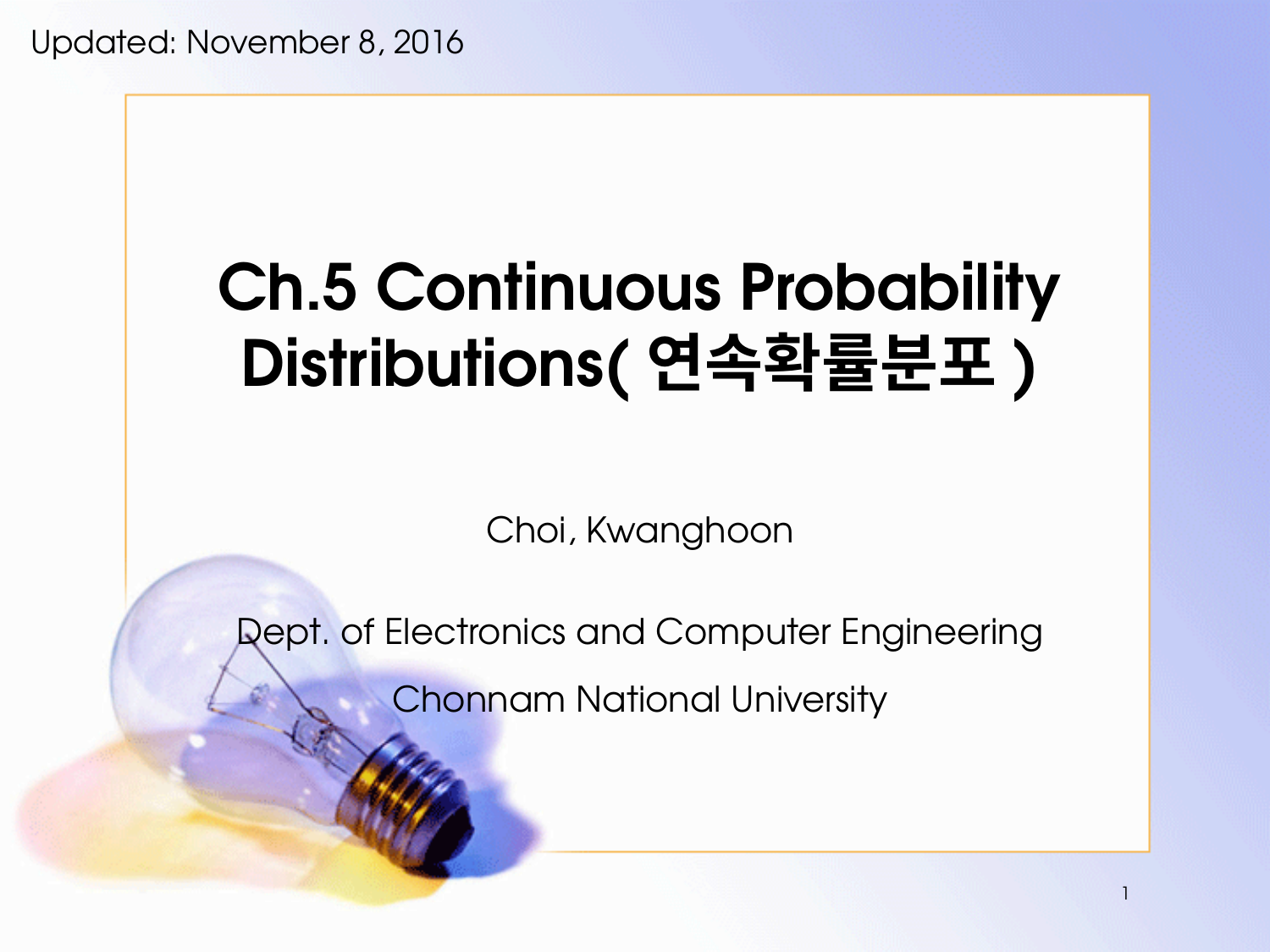

Updated: November 8, 2016
# Ch.5 Continuous Probability Distributions(연속확률분포)
Choi, Kwanghoon

Dept. of Electronics and Computer Engineering

Chonnam National University
1